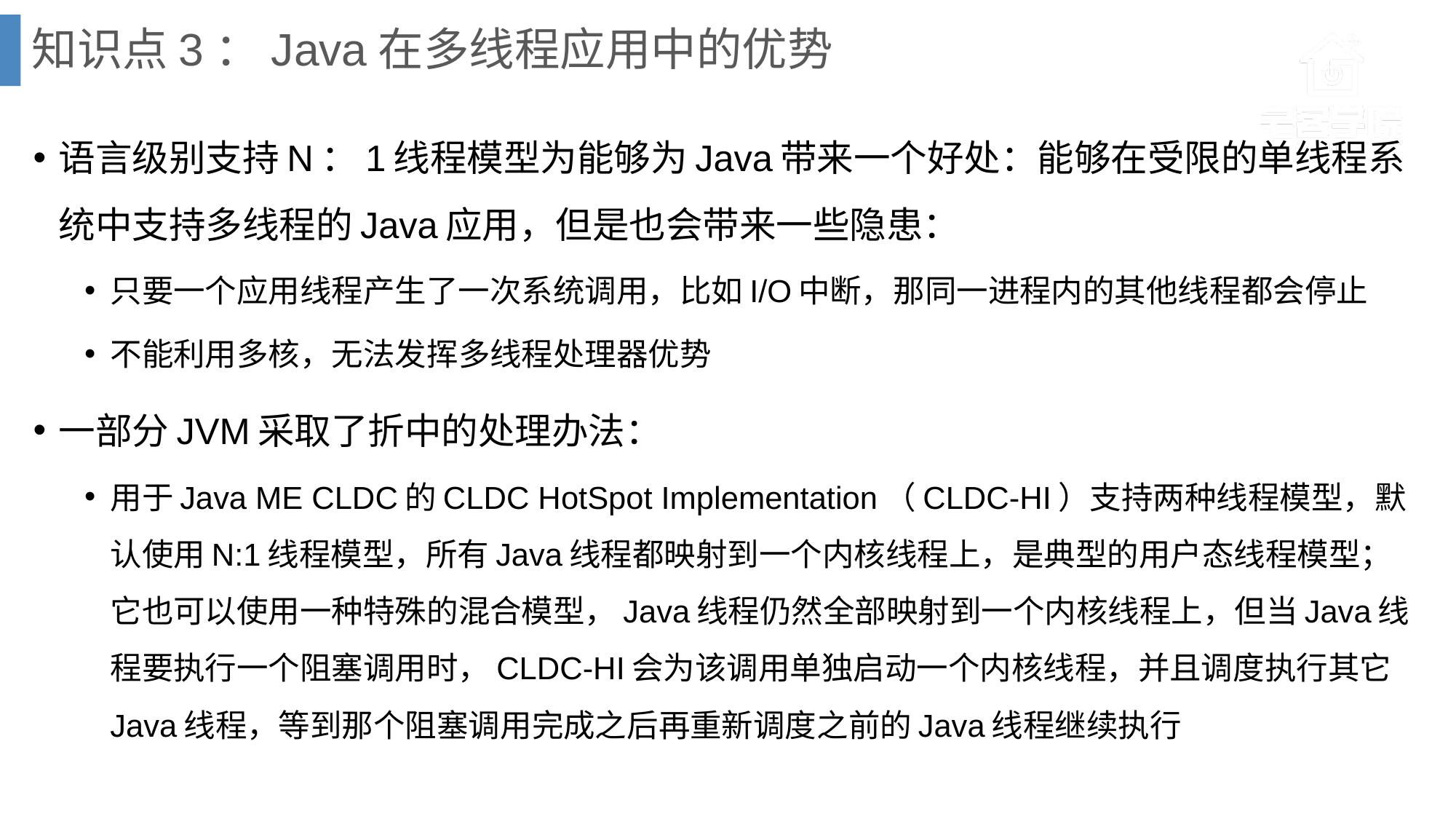

# 知识点3：Java在多线程应用中的优势
语言级别支持N：1线程模型为能够为Java带来一个好处：能够在受限的单线程系统中支持多线程的Java应用，但是也会带来一些隐患：
只要一个应用线程产生了一次系统调用，比如I/O中断，那同一进程内的其他线程都会停止
不能利用多核，无法发挥多线程处理器优势
一部分JVM采取了折中的处理办法：
用于Java ME CLDC的CLDC HotSpot Implementation（CLDC-HI）支持两种线程模型，默认使用N:1线程模型，所有Java线程都映射到一个内核线程上，是典型的用户态线程模型；它也可以使用一种特殊的混合模型，Java线程仍然全部映射到一个内核线程上，但当Java线程要执行一个阻塞调用时，CLDC-HI会为该调用单独启动一个内核线程，并且调度执行其它Java线程，等到那个阻塞调用完成之后再重新调度之前的Java线程继续执行